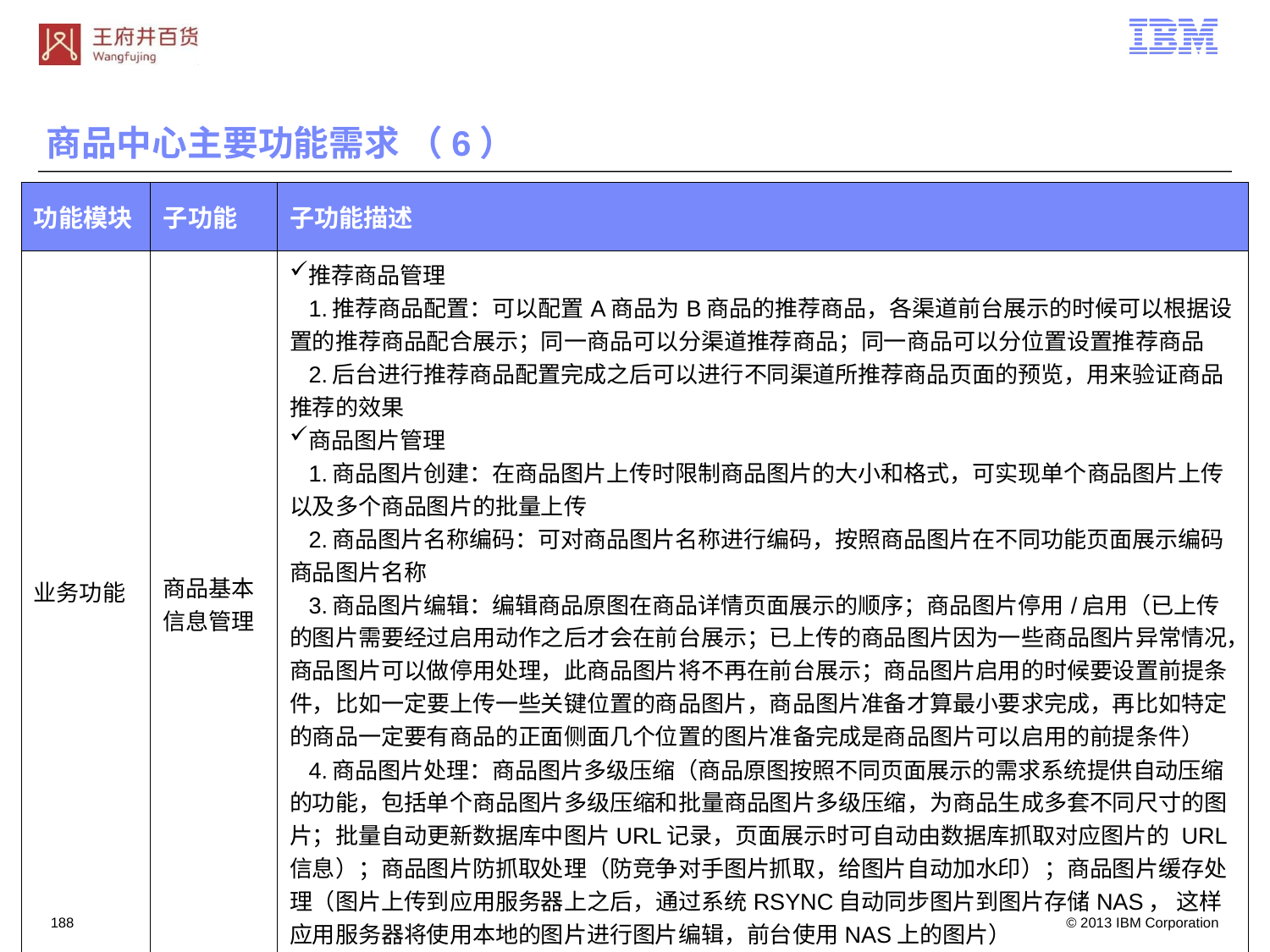

商品中心主要功能需求 （6）
| 功能模块 | 子功能 | 子功能描述 |
| --- | --- | --- |
| 业务功能 | 商品基本信息管理 | 推荐商品管理 1.推荐商品配置：可以配置A商品为B商品的推荐商品，各渠道前台展示的时候可以根据设置的推荐商品配合展示；同一商品可以分渠道推荐商品；同一商品可以分位置设置推荐商品 2.后台进行推荐商品配置完成之后可以进行不同渠道所推荐商品页面的预览，用来验证商品推荐的效果 商品图片管理 1.商品图片创建：在商品图片上传时限制商品图片的大小和格式，可实现单个商品图片上传以及多个商品图片的批量上传 2.商品图片名称编码：可对商品图片名称进行编码，按照商品图片在不同功能页面展示编码商品图片名称 3.商品图片编辑：编辑商品原图在商品详情页面展示的顺序；商品图片停用/启用（已上传的图片需要经过启用动作之后才会在前台展示；已上传的商品图片因为一些商品图片异常情况，商品图片可以做停用处理，此商品图片将不再在前台展示；商品图片启用的时候要设置前提条件，比如一定要上传一些关键位置的商品图片，商品图片准备才算最小要求完成，再比如特定的商品一定要有商品的正面侧面几个位置的图片准备完成是商品图片可以启用的前提条件） 4.商品图片处理：商品图片多级压缩（商品原图按照不同页面展示的需求系统提供自动压缩的功能，包括单个商品图片多级压缩和批量商品图片多级压缩，为商品生成多套不同尺寸的图片；批量自动更新数据库中图片URL记录，页面展示时可自动由数据库抓取对应图片的 URL信息）；商品图片防抓取处理（防竞争对手图片抓取，给图片自动加水印）；商品图片缓存处理（图片上传到应用服务器上之后，通过系统RSYNC自动同步图片到图片存储NAS， 这样应用服务器将使用本地的图片进行图片编辑，前台使用NAS上的图片） |
188